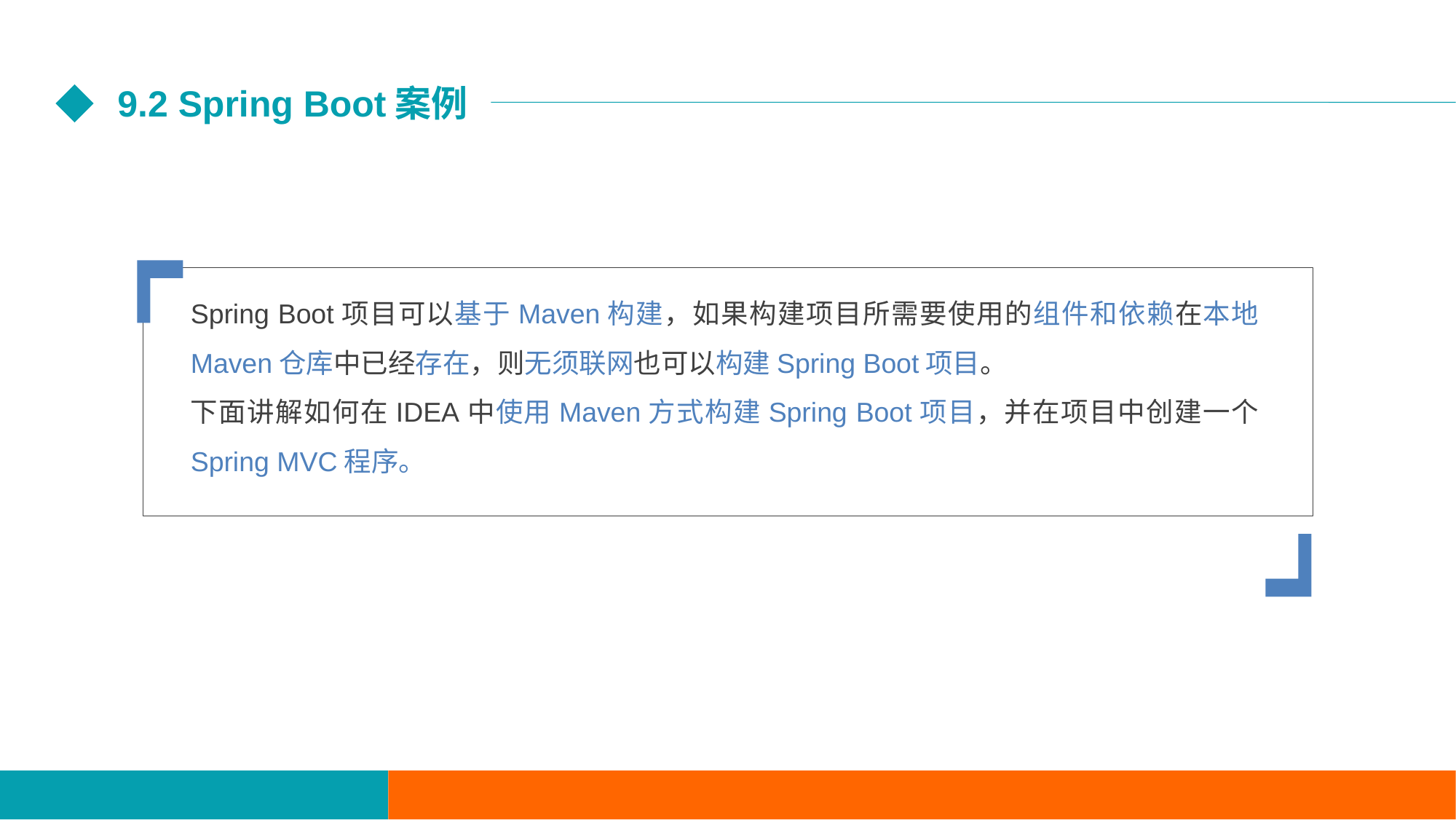

9.2 Spring Boot案例

Spring Boot项目可以基于Maven构建，如果构建项目所需要使用的组件和依赖在本地Maven仓库中已经存在，则无须联网也可以构建Spring Boot项目。
下面讲解如何在IDEA中使用Maven方式构建Spring Boot项目，并在项目中创建一个Spring MVC程序。